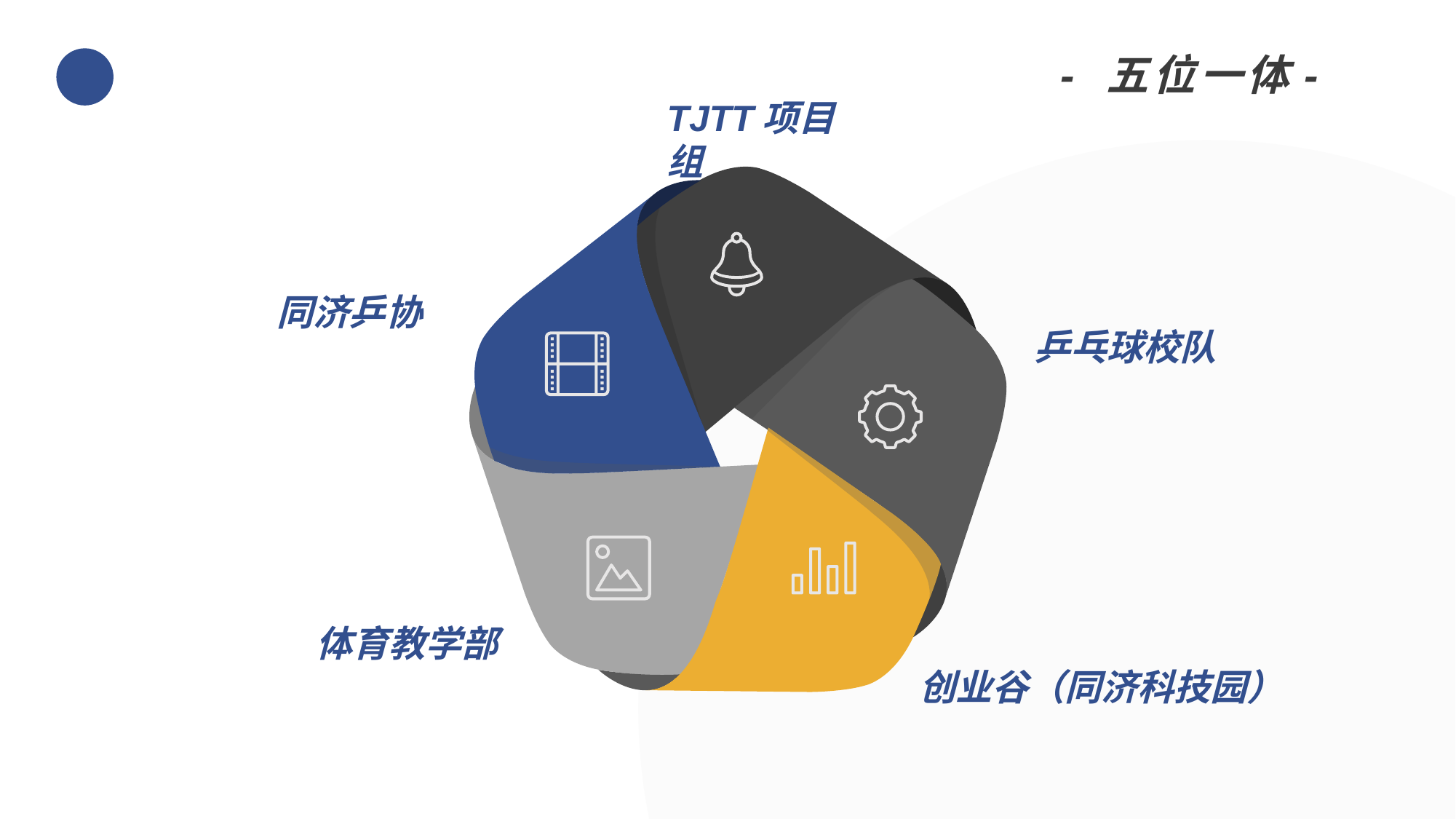

- 五位一体-

TJTT项目组

同济乒协
乒乓球校队
体育教学部
创业谷（同济科技园）